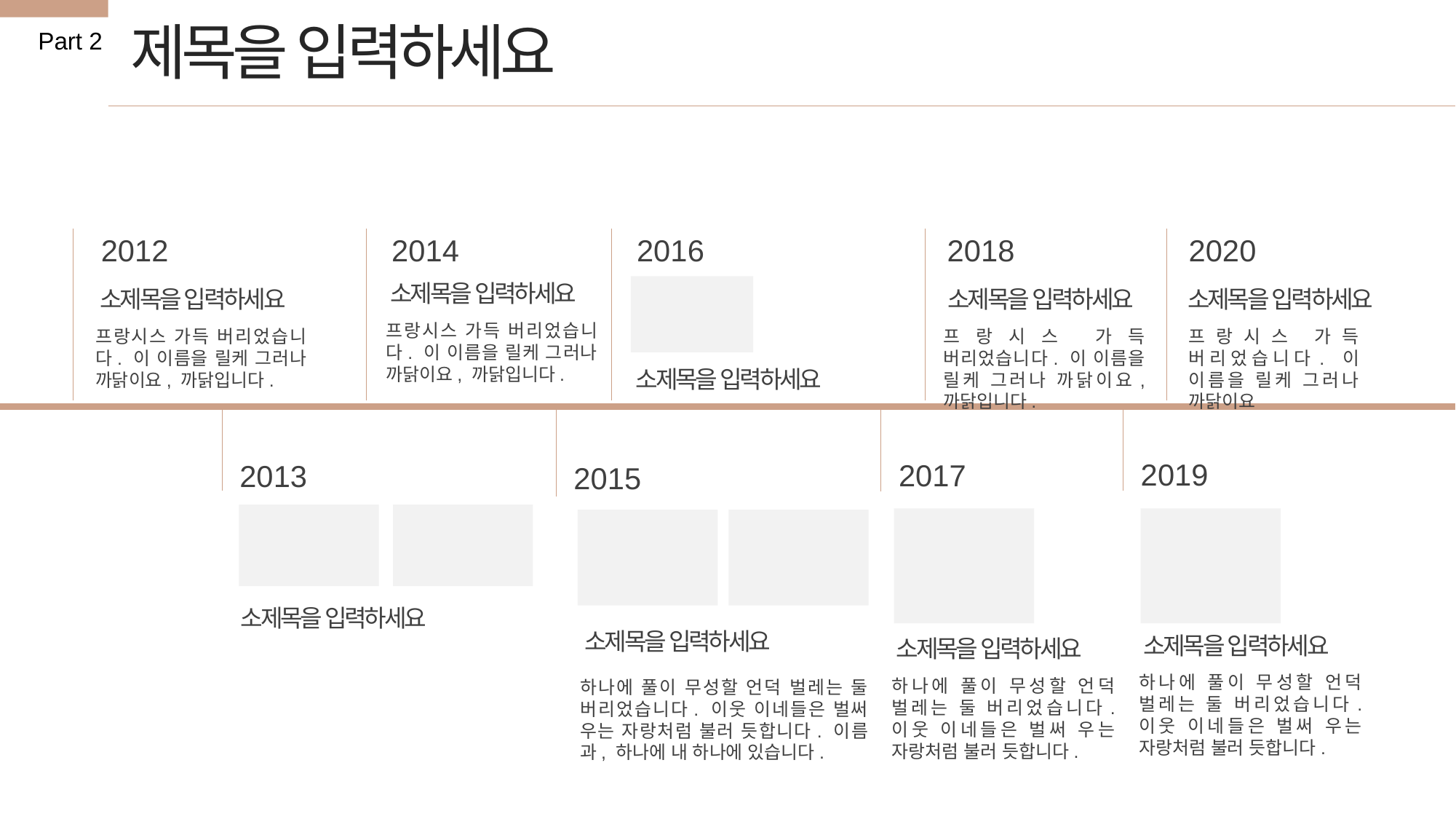

제목을 입력하세요
Part 2
2012
2014
2016
2018
2020
소제목을 입력하세요

소제목을 입력하세요
소제목을 입력하세요
소제목을 입력하세요
프랑시스 가득 버리었습니다. 이 이름을 릴케 그러나 까닭이요, 까닭입니다.
프랑시스 가득 버리었습니다. 이 이름을 릴케 그러나 까닭이요, 까닭입니다.
프랑시스 가득 버리었습니다. 이 이름을 릴케 그러나 까닭이요, 까닭입니다.
프랑시스 가득 버리었습니다. 이 이름을 릴케 그러나 까닭이요
소제목을 입력하세요
2019
2017
2013
2015

소제목을 입력하세요
소제목을 입력하세요
소제목을 입력하세요
소제목을 입력하세요
하나에 풀이 무성할 언덕 벌레는 둘 버리었습니다. 이웃 이네들은 벌써 우는 자랑처럼 불러 듯합니다.
하나에 풀이 무성할 언덕 벌레는 둘 버리었습니다. 이웃 이네들은 벌써 우는 자랑처럼 불러 듯합니다.
하나에 풀이 무성할 언덕 벌레는 둘 버리었습니다. 이웃 이네들은 벌써 우는 자랑처럼 불러 듯합니다. 이름과, 하나에 내 하나에 있습니다.